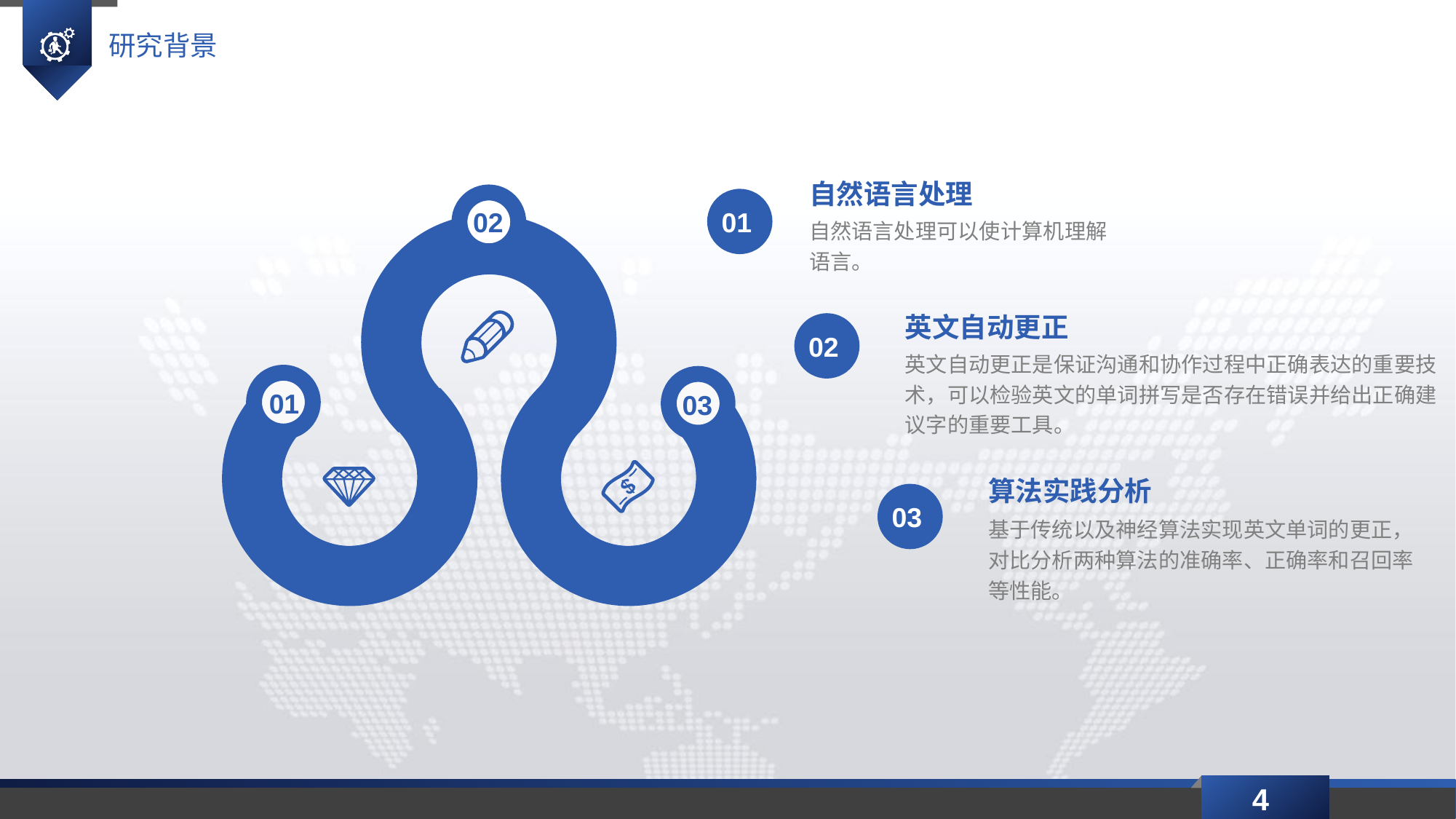

研究背景

自然语言处理

02
01
自然语言处理可以使计算机理解语言。

英文自动更正

02
英文自动更正是保证沟通和协作过程中正确表达的重要技术，可以检验英文的单词拼写是否存在错误并给出正确建议字的重要工具。

01

03

算法实践分析

03
基于传统以及神经算法实现英文单词的更正，对比分析两种算法的准确率、正确率和召回率等性能。

4

延时符